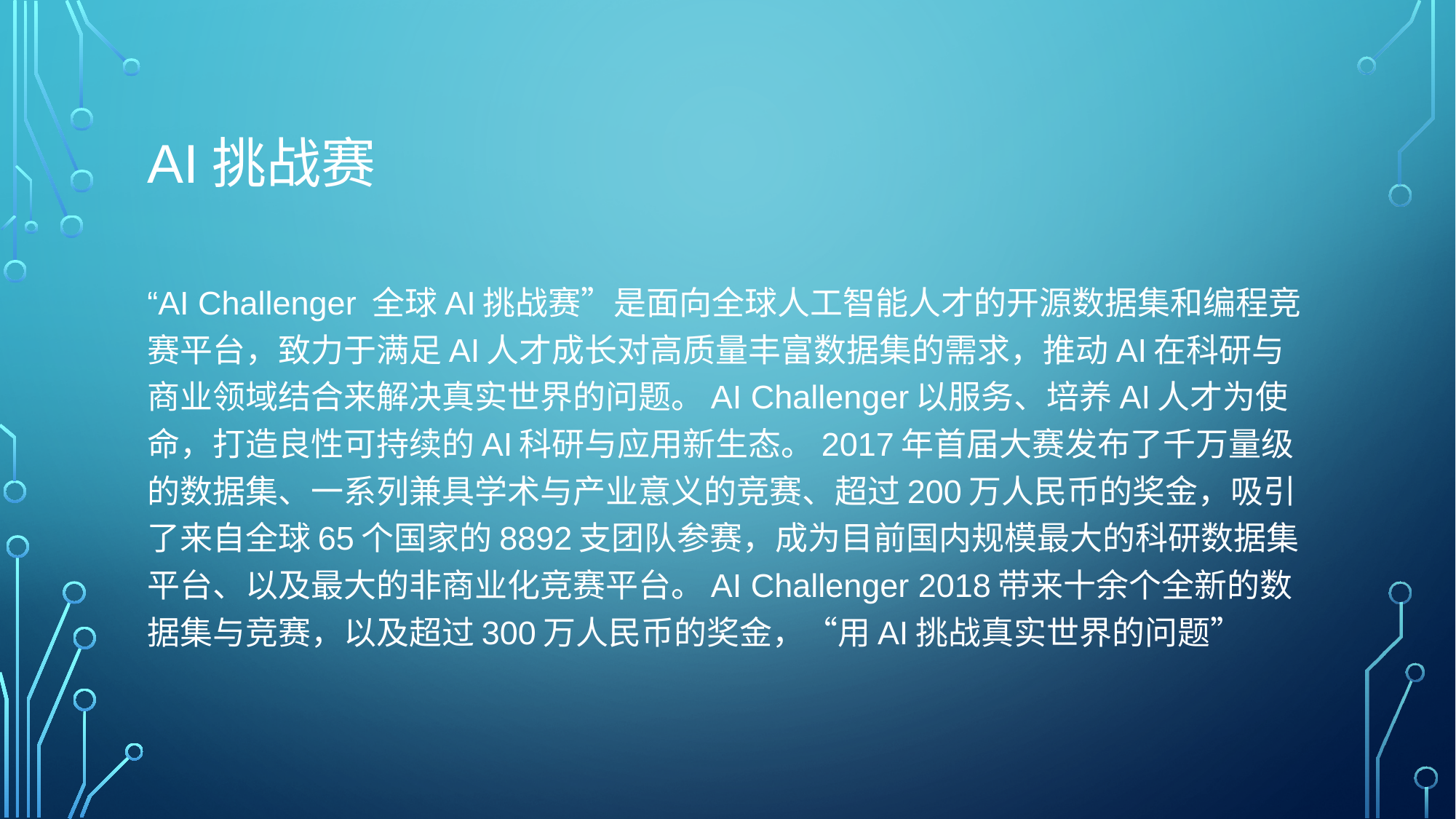

# AI挑战赛
“AI Challenger 全球AI挑战赛”是面向全球人工智能人才的开源数据集和编程竞赛平台，致力于满足AI人才成长对高质量丰富数据集的需求，推动AI在科研与商业领域结合来解决真实世界的问题。AI Challenger以服务、培养AI人才为使命，打造良性可持续的AI科研与应用新生态。2017年首届大赛发布了千万量级的数据集、一系列兼具学术与产业意义的竞赛、超过200万人民币的奖金，吸引了来自全球65个国家的8892支团队参赛，成为目前国内规模最大的科研数据集平台、以及最大的非商业化竞赛平台。AI Challenger 2018带来十余个全新的数据集与竞赛，以及超过300万人民币的奖金，“用AI挑战真实世界的问题”